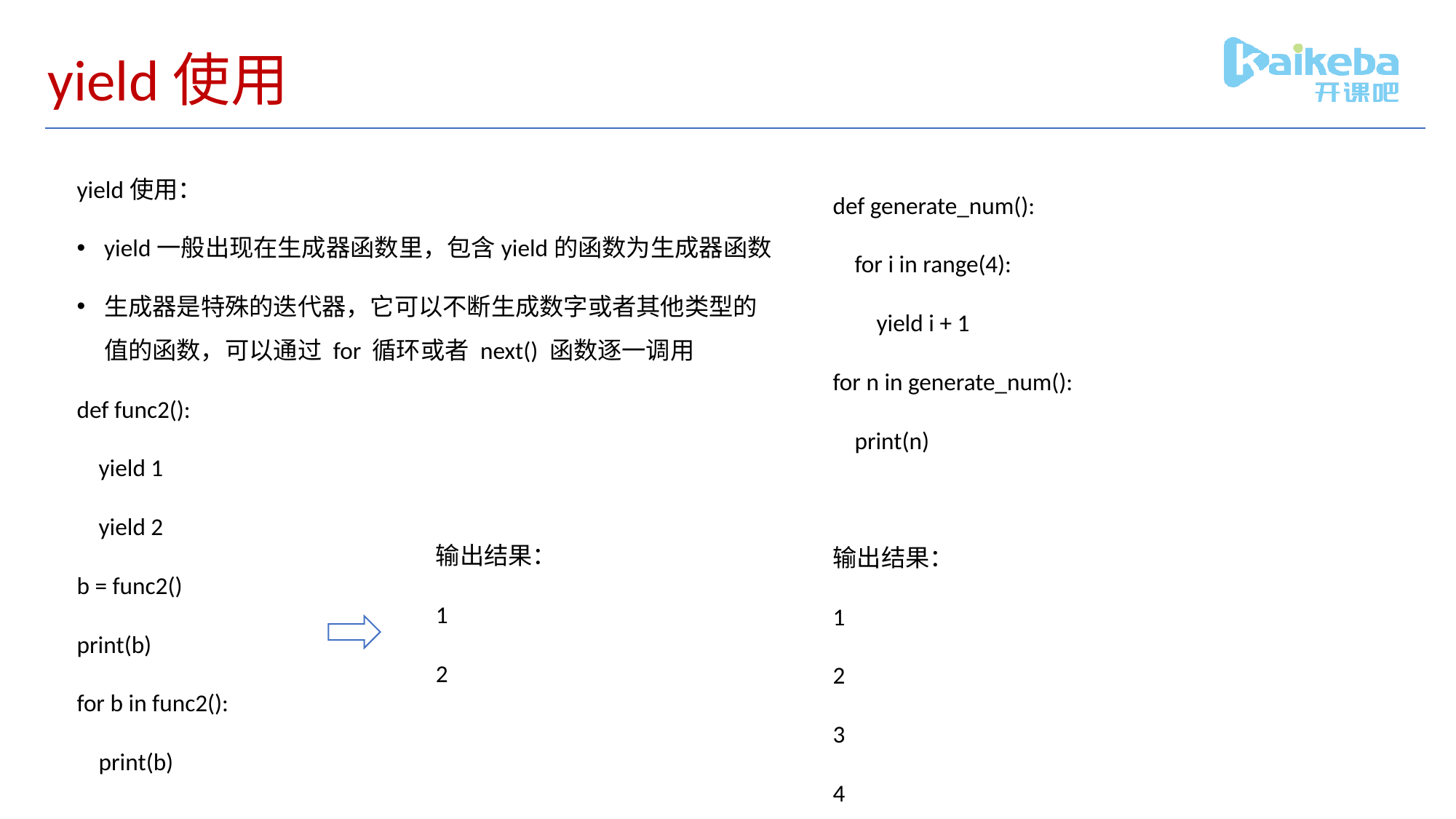

# yield使用
yield使用：
yield一般出现在生成器函数里，包含yield的函数为生成器函数
生成器是特殊的迭代器，它可以不断生成数字或者其他类型的值的函数，可以通过 for 循环或者 next() 函数逐一调用
def func2():
    yield 1
    yield 2
b = func2()
print(b)
for b in func2():
    print(b)
def generate_num():
    for i in range(4):
        yield i + 1
for n in generate_num():
    print(n)

输出结果：
1
2
3
4

输出结果：
1
2